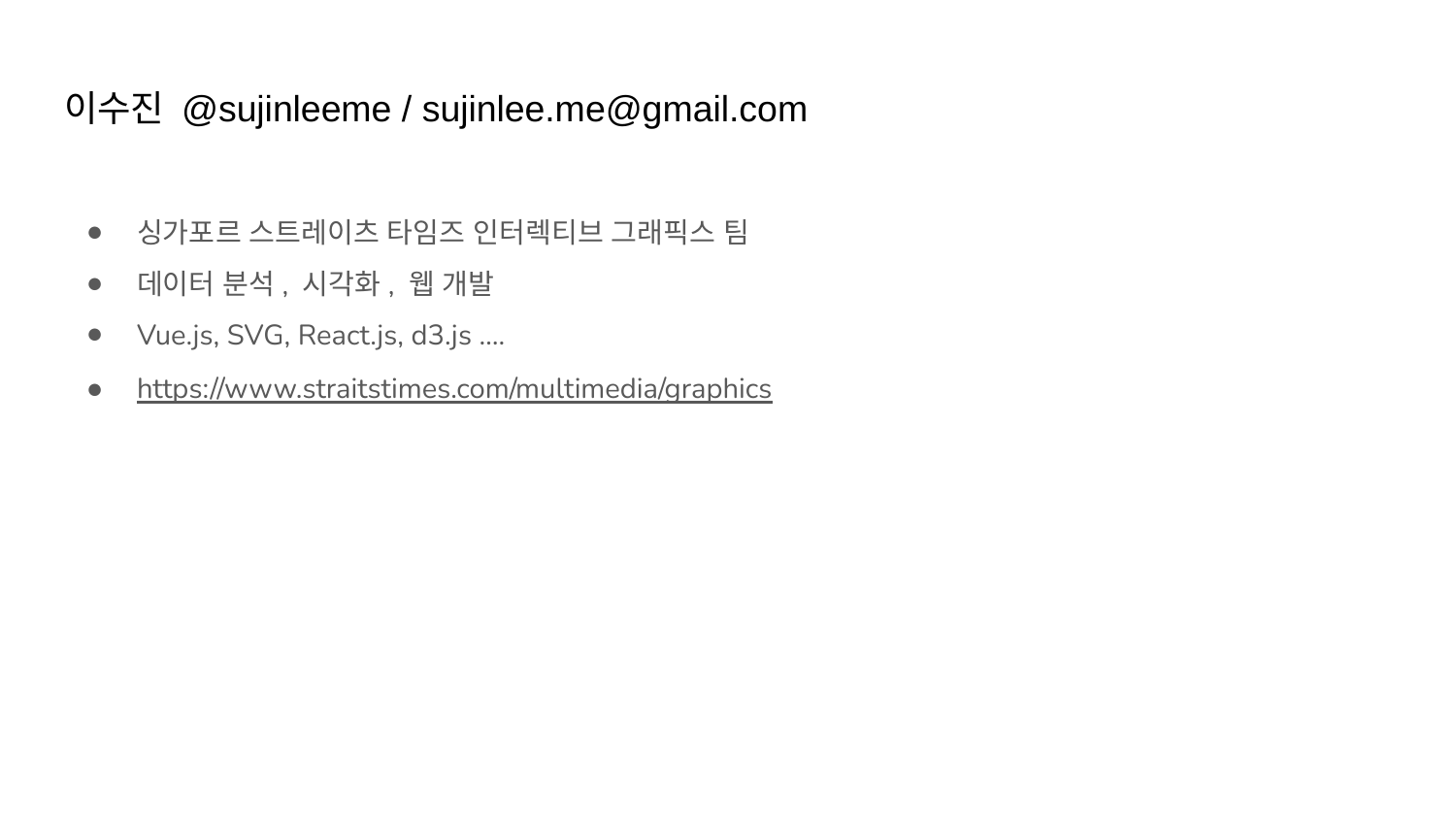

# 이수진 @sujinleeme / sujinlee.me@gmail.com
싱가포르 스트레이츠 타임즈 인터렉티브 그래픽스 팀
데이터 분석, 시각화, 웹 개발
Vue.js, SVG, React.js, d3.js ….
https://www.straitstimes.com/multimedia/graphics